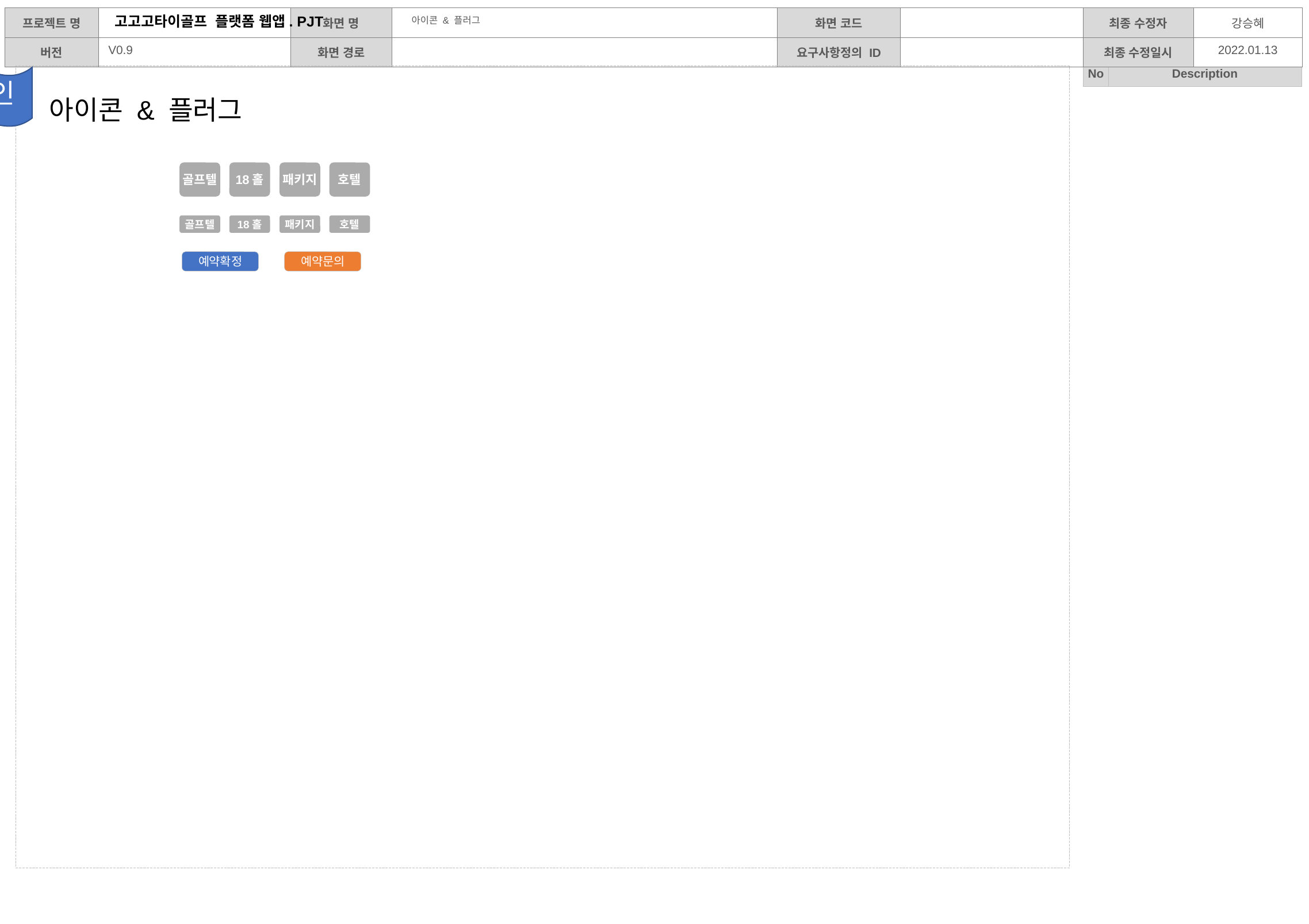

아이콘 & 플러그

디자인
아이콘 & 플러그
골프텔
18홀
패키지
호텔
골프텔
18홀
패키지
호텔
예약확정
예약문의